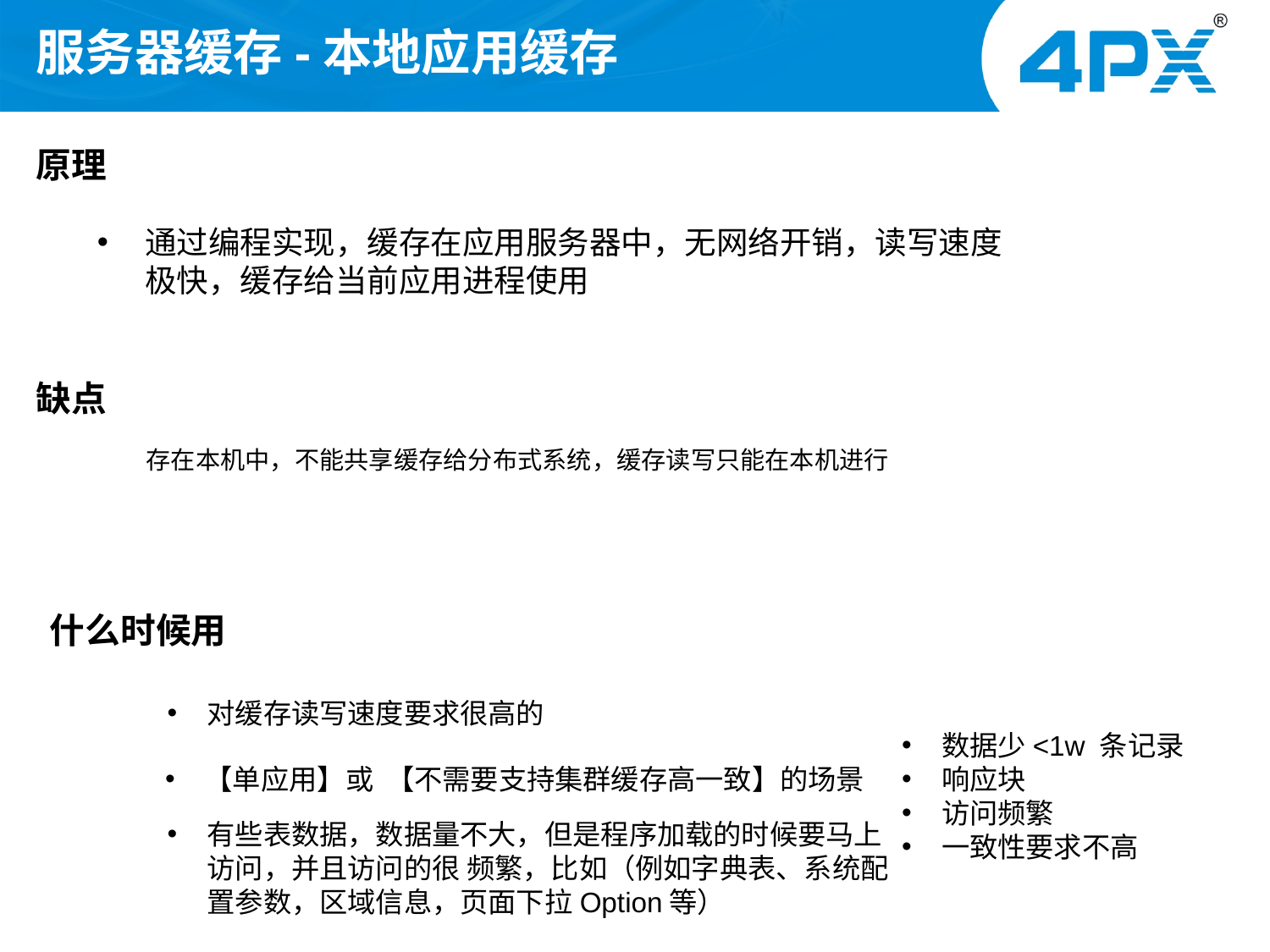

# 服务器缓存-本地应用缓存
原理
通过编程实现，缓存在应用服务器中，无网络开销，读写速度极快，缓存给当前应用进程使用
缺点
存在本机中，不能共享缓存给分布式系统，缓存读写只能在本机进行
什么时候用
对缓存读写速度要求很高的
数据少<1w 条记录
响应块
访问频繁
一致性要求不高
【单应用】或  【不需要支持集群缓存高一致】的场景
有些表数据，数据量不大，但是程序加载的时候要马上访问，并且访问的很 频繁，比如（例如字典表、系统配置参数，区域信息，页面下拉Option等）